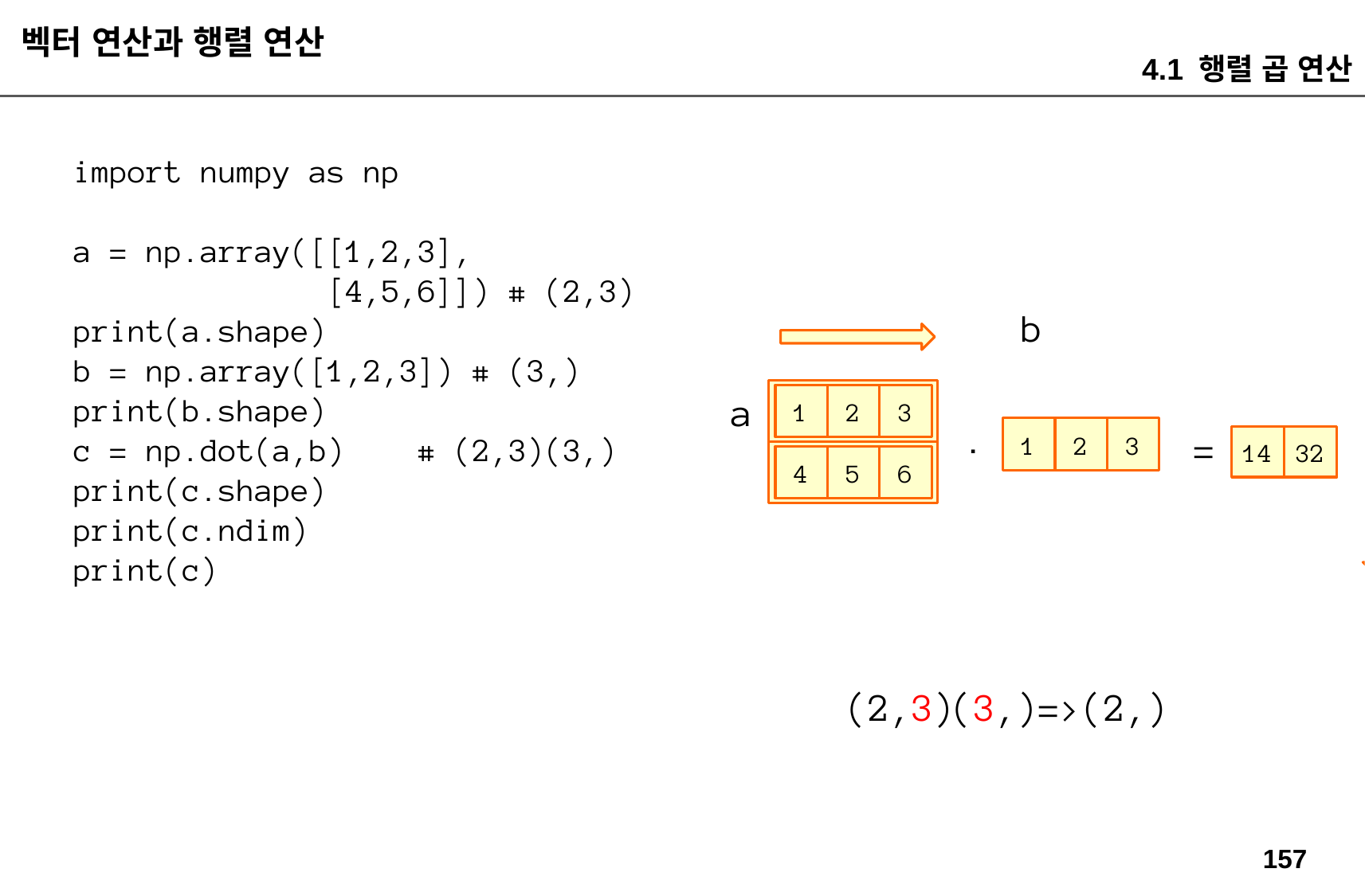

벡터 연산과 행렬 연산
4.1 행렬 곱 연산
import numpy as np

a = np.array([[1,2,3],
              [4,5,6]]) # (2,3)
print(a.shape)
b = np.array([1,2,3]) # (3,)
print(b.shape)
c = np.dot(a,b)    # (2,3)(3,)
print(c.shape)
print(c.ndim)
print(c)
b

a
3
2
1
.
=
3
2
1
14
32

6
5
4

(3,)=>(2,)
(2,3)